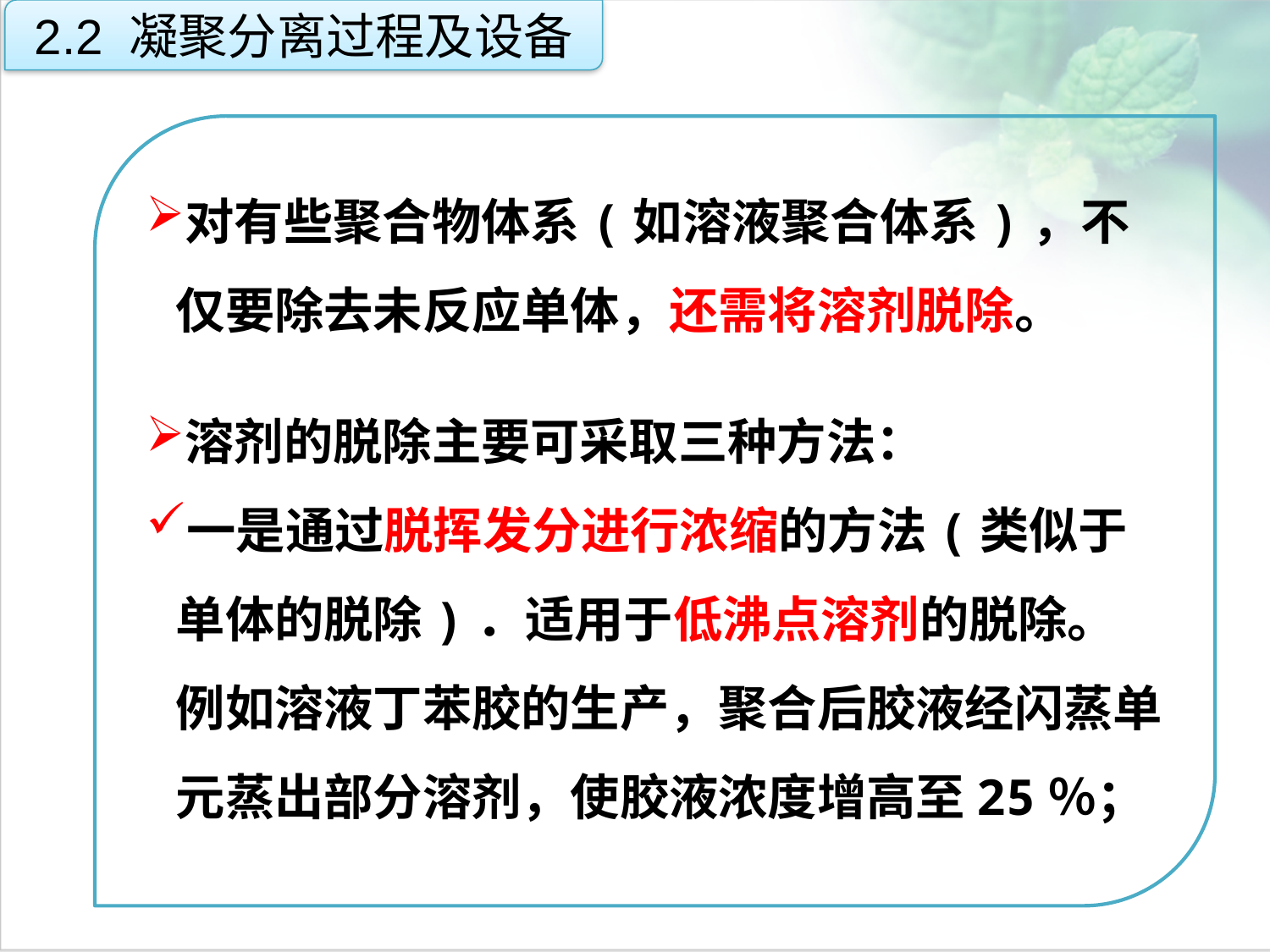

2.2 凝聚分离过程及设备
对有些聚合物体系(如溶液聚合体系)，不仅要除去未反应单体，还需将溶剂脱除。
溶剂的脱除主要可采取三种方法：
一是通过脱挥发分进行浓缩的方法(类似于单体的脱除)．适用于低沸点溶剂的脱除。例如溶液丁苯胶的生产，聚合后胶液经闪蒸单元蒸出部分溶剂，使胶液浓度增高至25％；

点击添加文本
点击添加文本
点击添加文本
点击添加文本